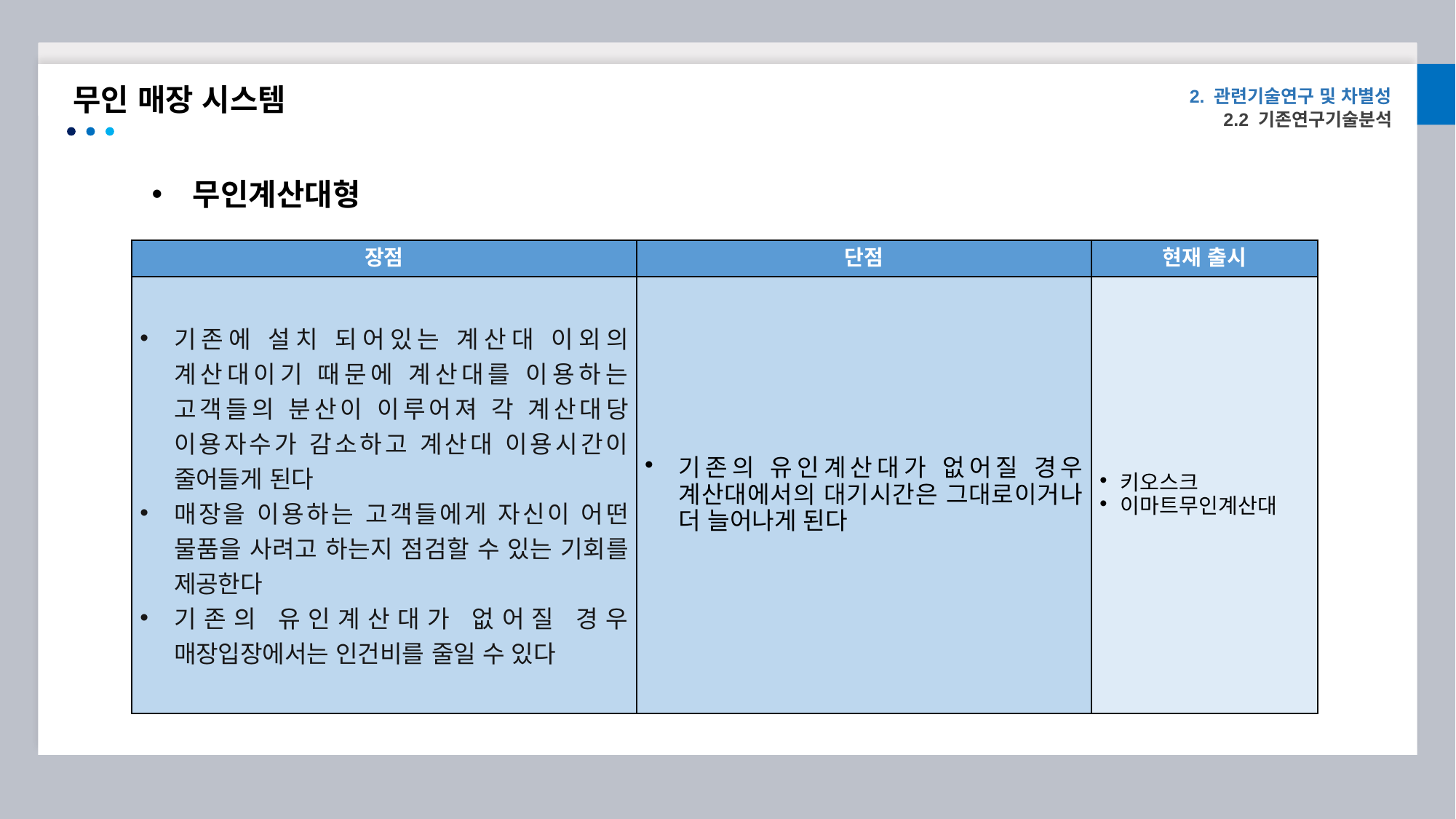

무인 매장 시스템
2. 관련기술연구 및 차별성
2.2 기존연구기술분석

무인계산대형
| 장점 | 단점 | 현재 출시 |
| --- | --- | --- |
| 기존에 설치 되어있는 계산대 이외의 계산대이기 때문에 계산대를 이용하는 고객들의 분산이 이루어져 각 계산대당 이용자수가 감소하고 계산대 이용시간이 줄어들게 된다 매장을 이용하는 고객들에게 자신이 어떤 물품을 사려고 하는지 점검할 수 있는 기회를 제공한다 기존의 유인계산대가 없어질 경우 매장입장에서는 인건비를 줄일 수 있다 | 기존의 유인계산대가 없어질 경우 계산대에서의 대기시간은 그대로이거나 더 늘어나게 된다 | 키오스크 이마트무인계산대 |